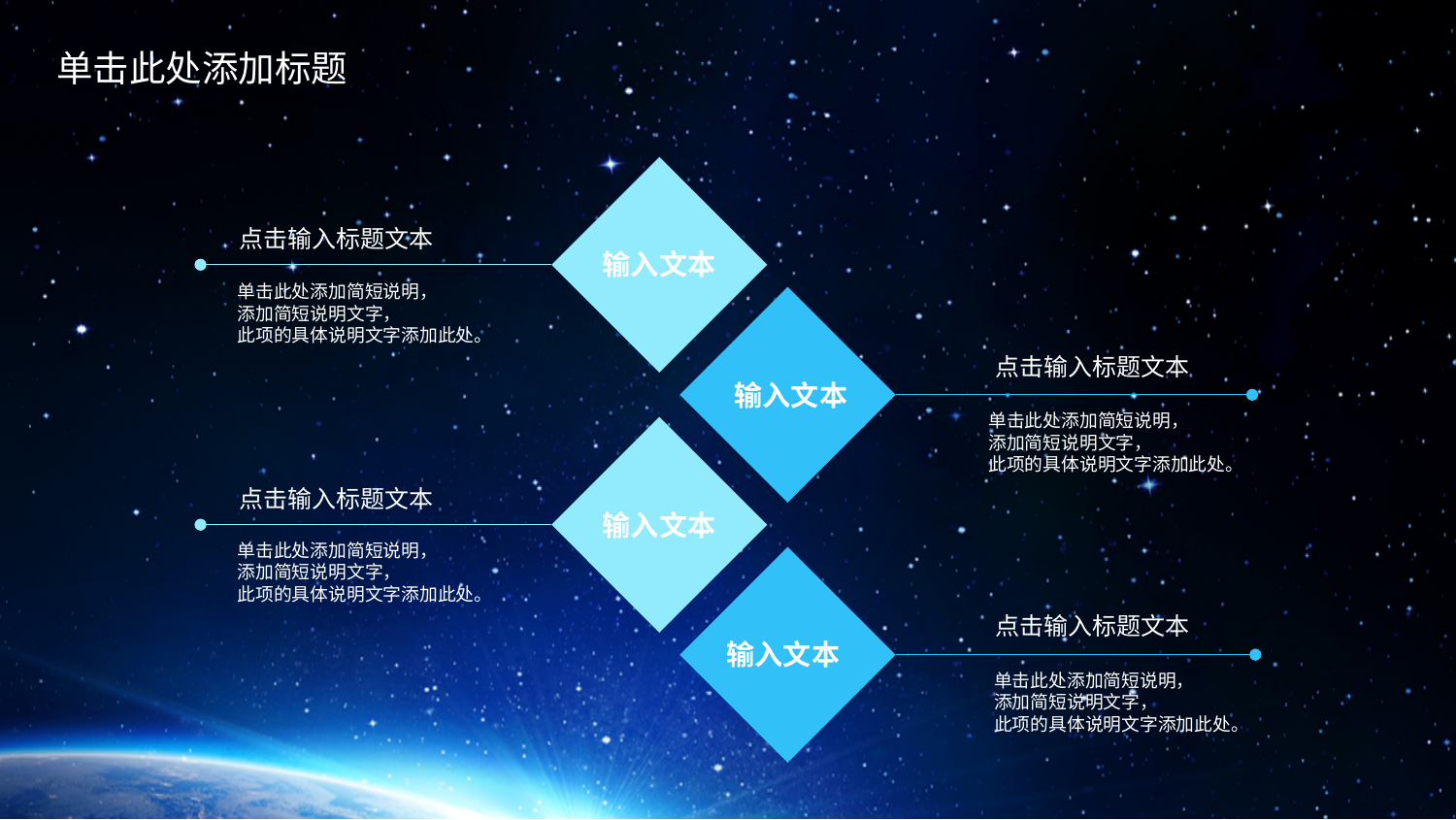

输入文本
点击输入标题文本
单击此处添加简短说明，
添加简短说明文字，
此项的具体说明文字添加此处。

输入文本
点击输入标题文本
单击此处添加简短说明，
添加简短说明文字，
此项的具体说明文字添加此处。

输入文本
点击输入标题文本
单击此处添加简短说明，
添加简短说明文字，
此项的具体说明文字添加此处。

输入文本
点击输入标题文本
单击此处添加简短说明，
添加简短说明文字，
此项的具体说明文字添加此处。